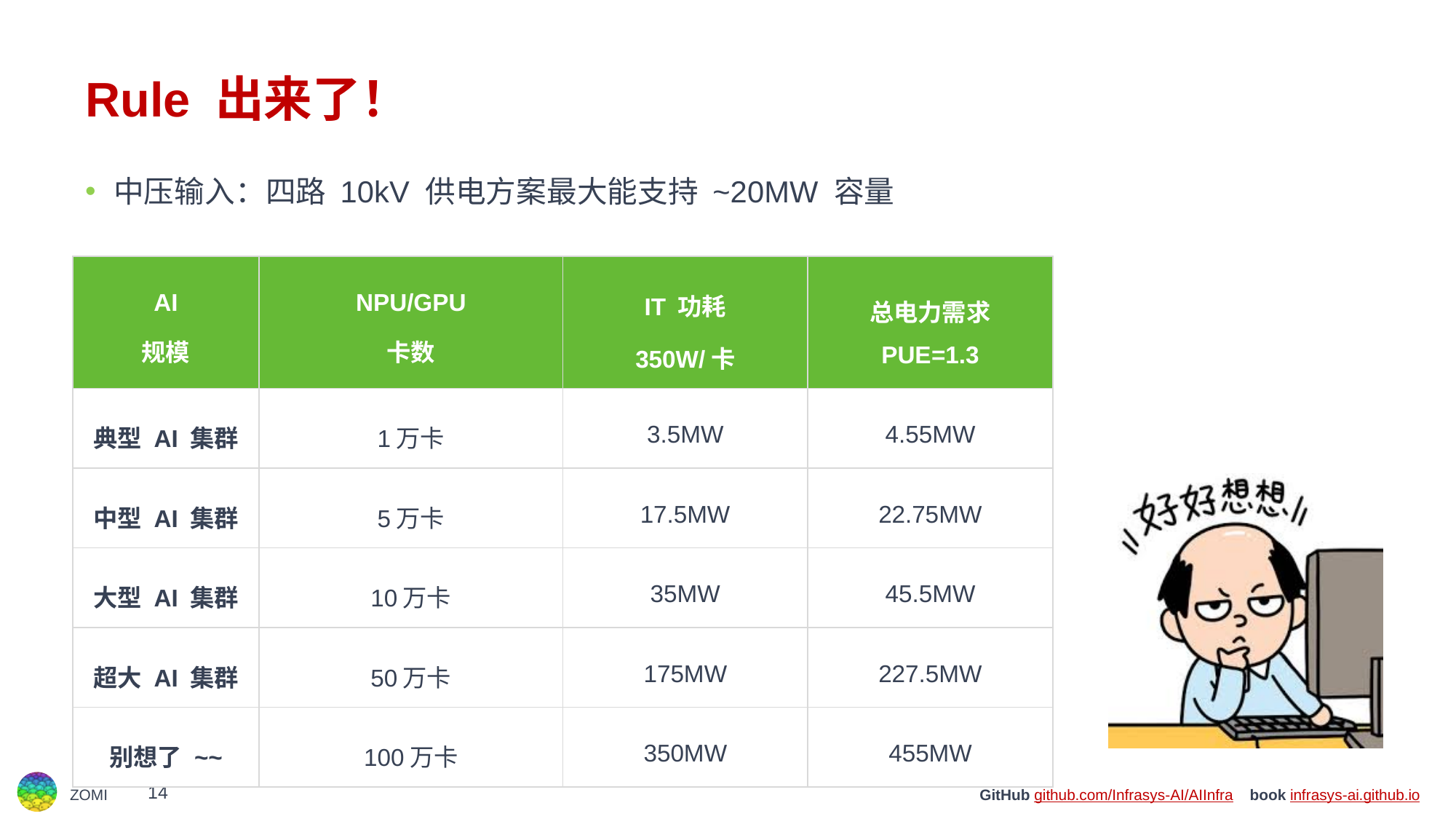

# Rule 出来了！
中压输入：四路 10kV 供电方案最大能支持 ~20MW 容量
| AI 规模 | NPU/GPU 卡数 | IT 功耗 350W/卡 | 总电力需求 PUE=1.3 |
| --- | --- | --- | --- |
| 典型 AI 集群 | 1万卡 | 3.5MW | 4.55MW |
| 中型 AI 集群 | 5万卡 | 17.5MW | 22.75MW |
| 大型 AI 集群 | 10万卡 | 35MW | 45.5MW |
| 超大 AI 集群 | 50万卡 | 175MW | 227.5MW |
| 别想了 ~~ | 100万卡 | 350MW | 455MW |